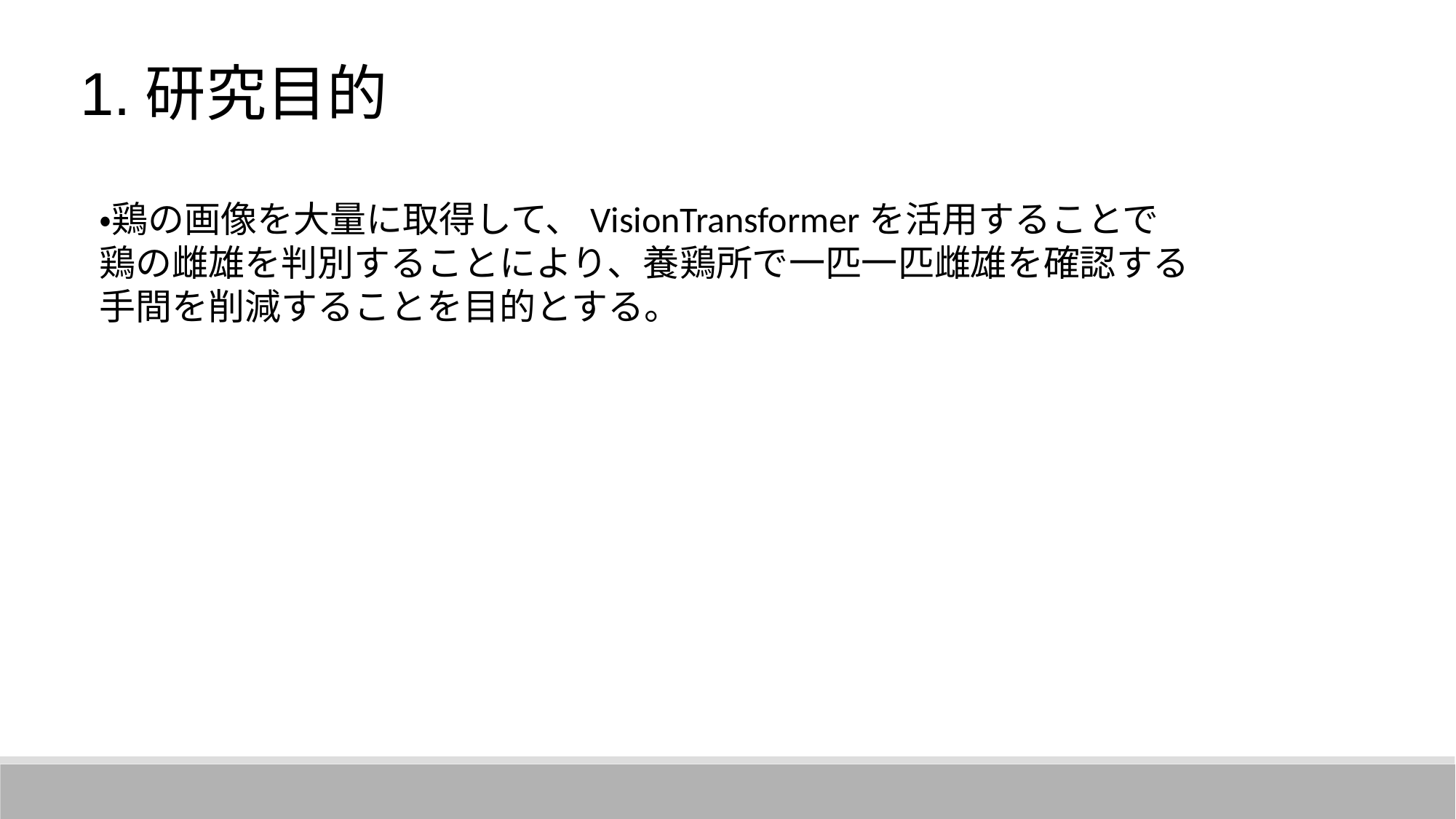

1.研究目的
・鶏の画像を大量に取得して、VisionTransformerを活用することで鶏の雌雄を判別することにより、養鶏所で一匹一匹雌雄を確認する手間を削減することを目的とする。